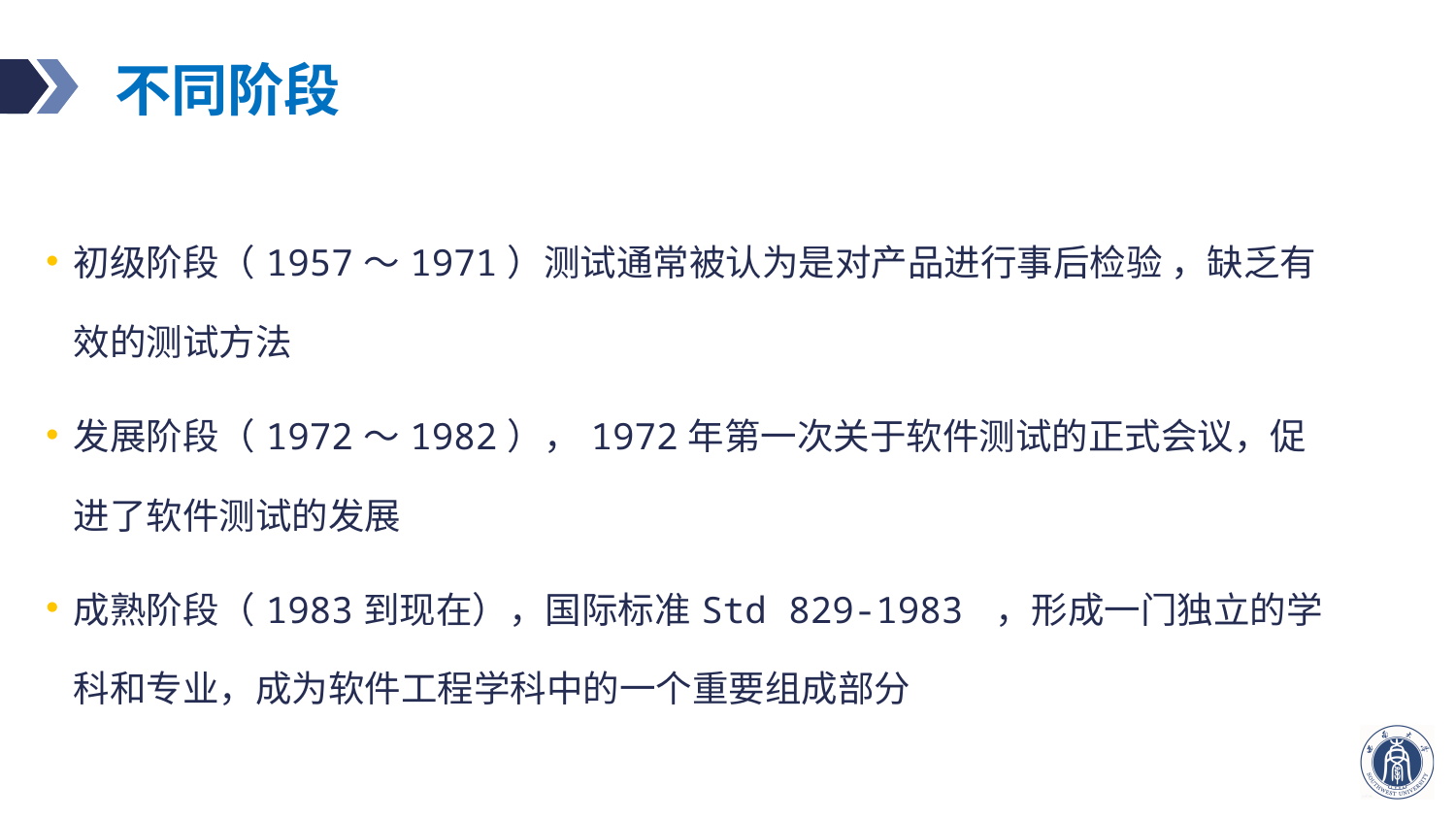

# 不同阶段
初级阶段（1957～1971）测试通常被认为是对产品进行事后检验 ，缺乏有效的测试方法
发展阶段（1972～1982），1972年第一次关于软件测试的正式会议，促进了软件测试的发展
成熟阶段（1983到现在），国际标准Std 829-1983 ，形成一门独立的学科和专业，成为软件工程学科中的一个重要组成部分